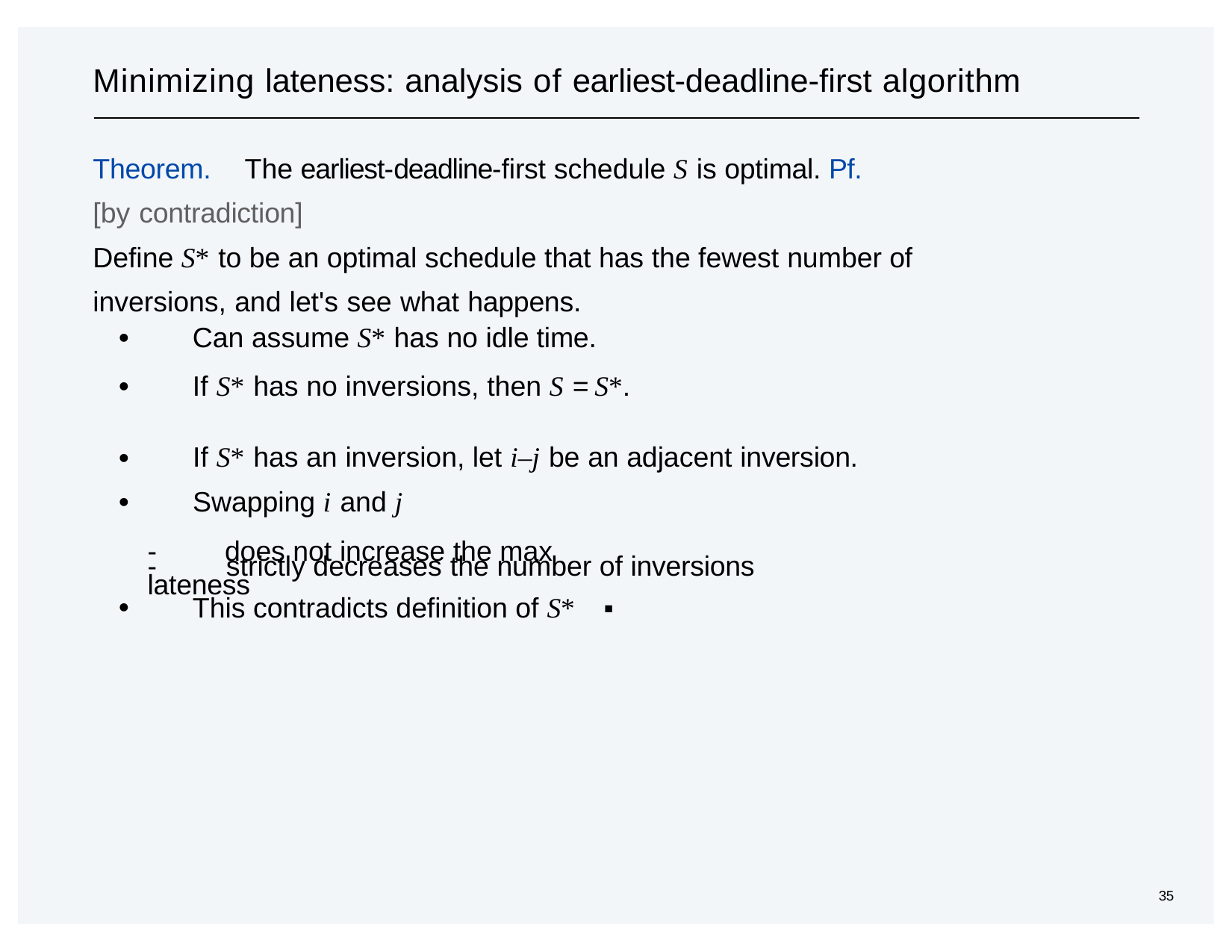

# Minimizing lateness: analysis of earliest-deadline-first algorithm

Theorem.	The earliest-deadline-first schedule S is optimal. Pf.	[by contradiction]
Define S* to be an optimal schedule that has the fewest number of inversions, and let's see what happens.
・Can assume S* has no idle time.
・If S* has no inversions, then S = S*.
・If S* has an inversion, let i–j be an adjacent inversion.
・Swapping i and j
-	does not increase the max lateness
-	strictly decreases the number of inversions
・This contradicts definition of S*	▪
35